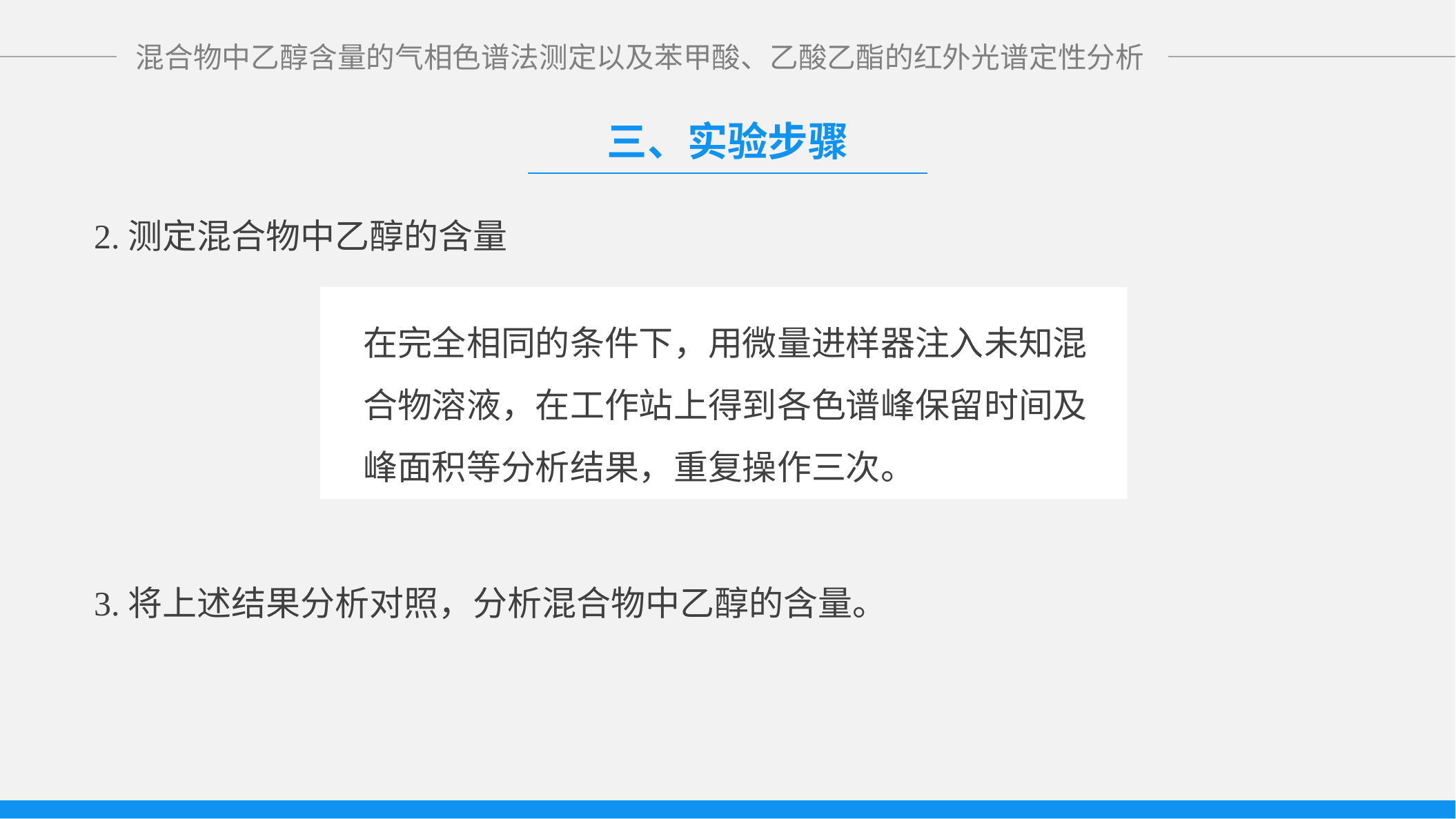

三、实验步骤
2.测定混合物中乙醇的含量

在完全相同的条件下，用微量进样器注入未知混合物溶液，在工作站上得到各色谱峰保留时间及峰面积等分析结果，重复操作三次。
3.将上述结果分析对照，分析混合物中乙醇的含量。